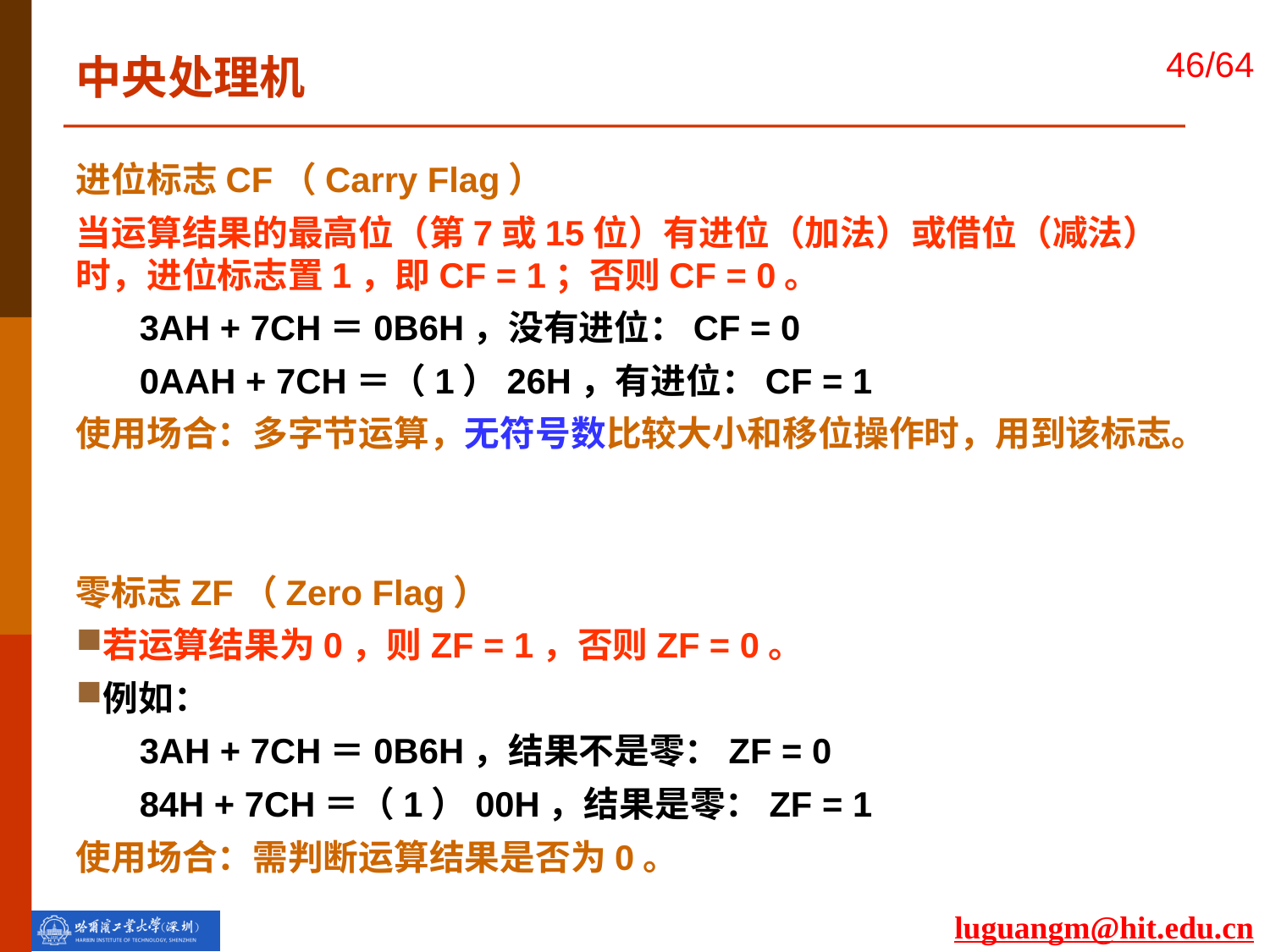

中央处理机
进位标志CF（Carry Flag）
当运算结果的最高位（第7或15位）有进位（加法）或借位（减法）时，进位标志置1，即CF = 1；否则CF = 0。
3AH + 7CH＝0B6H，没有进位：CF = 0
0AAH + 7CH＝（1）26H，有进位：CF = 1
使用场合：多字节运算，无符号数比较大小和移位操作时，用到该标志。

零标志ZF（Zero Flag）
若运算结果为0，则ZF = 1，否则ZF = 0。
例如：
3AH + 7CH＝0B6H，结果不是零：ZF = 0
84H + 7CH＝（1）00H，结果是零：ZF = 1
使用场合：需判断运算结果是否为0。